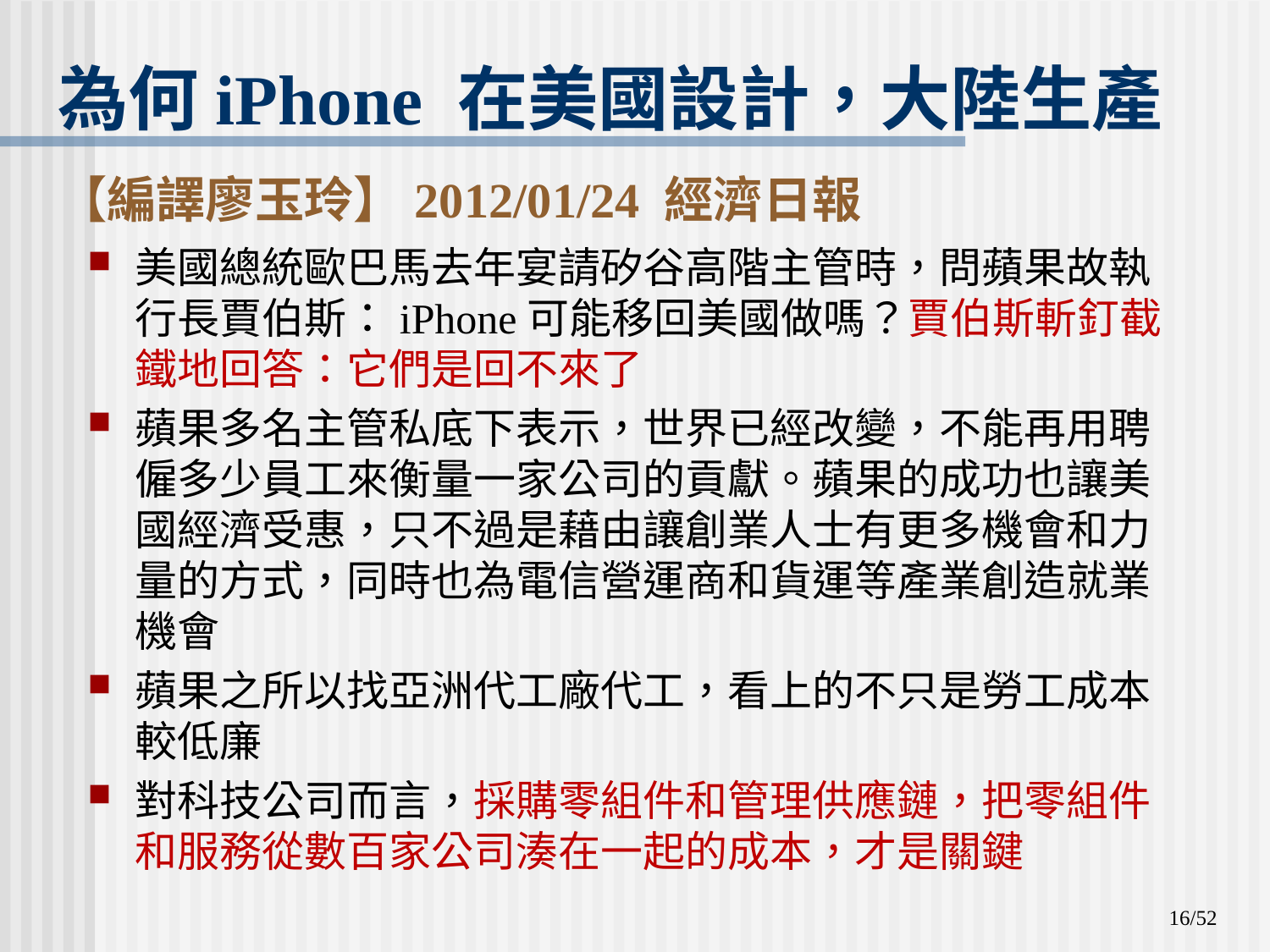

# 為何iPhone 在美國設計，大陸生產 【編譯廖玉玲】2012/01/24 經濟日報
美國總統歐巴馬去年宴請矽谷高階主管時，問蘋果故執行長賈伯斯：iPhone可能移回美國做嗎？賈伯斯斬釘截鐵地回答：它們是回不來了
蘋果多名主管私底下表示，世界已經改變，不能再用聘僱多少員工來衡量一家公司的貢獻。蘋果的成功也讓美國經濟受惠，只不過是藉由讓創業人士有更多機會和力量的方式，同時也為電信營運商和貨運等產業創造就業機會
蘋果之所以找亞洲代工廠代工，看上的不只是勞工成本較低廉
對科技公司而言，採購零組件和管理供應鏈，把零組件和服務從數百家公司湊在一起的成本，才是關鍵